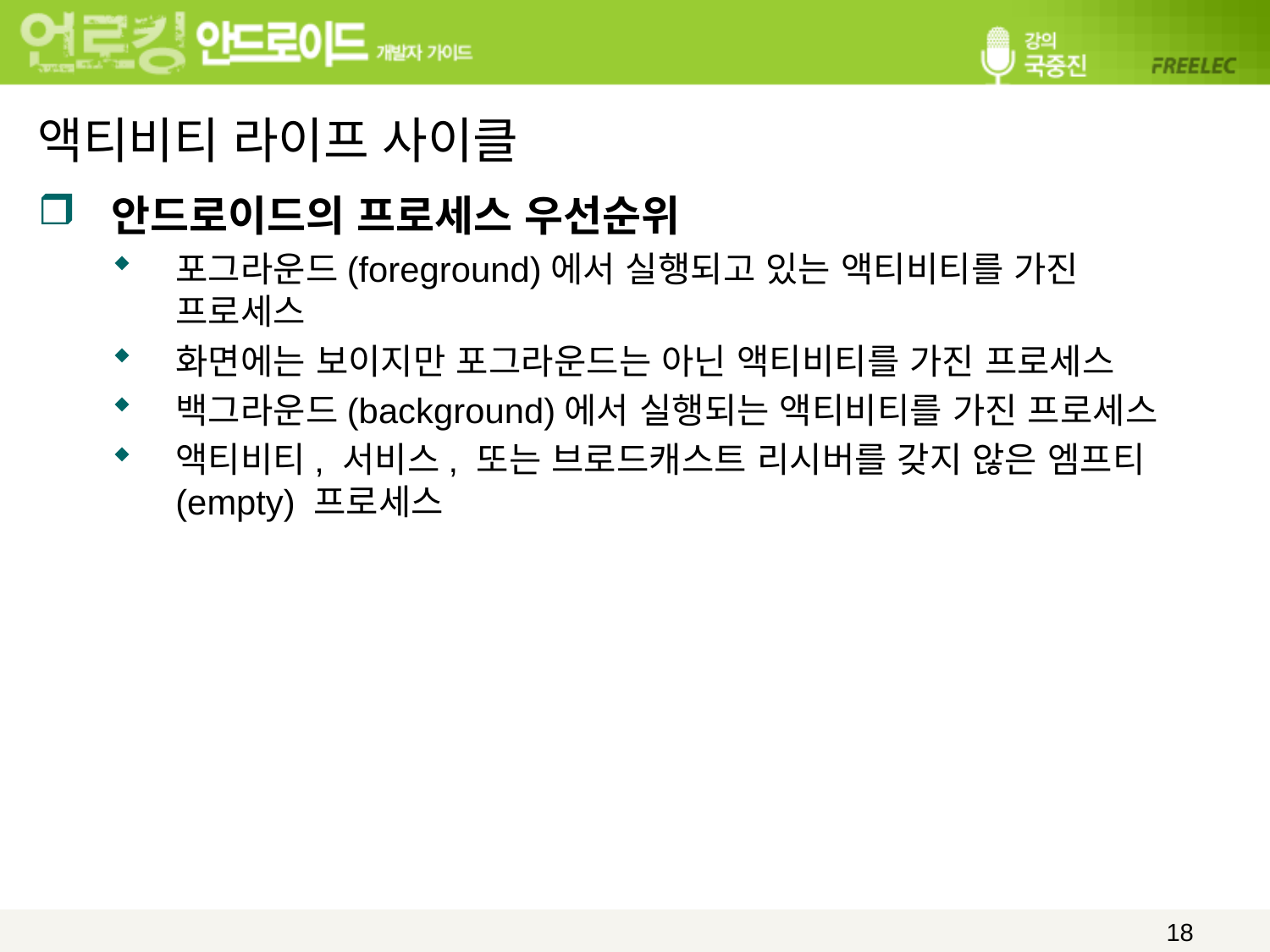

# 액티비티 라이프 사이클
안드로이드의 프로세스 우선순위
포그라운드(foreground)에서 실행되고 있는 액티비티를 가진 프로세스
화면에는 보이지만 포그라운드는 아닌 액티비티를 가진 프로세스
백그라운드(background)에서 실행되는 액티비티를 가진 프로세스
액티비티, 서비스, 또는 브로드캐스트 리시버를 갖지 않은 엠프티(empty) 프로세스
18